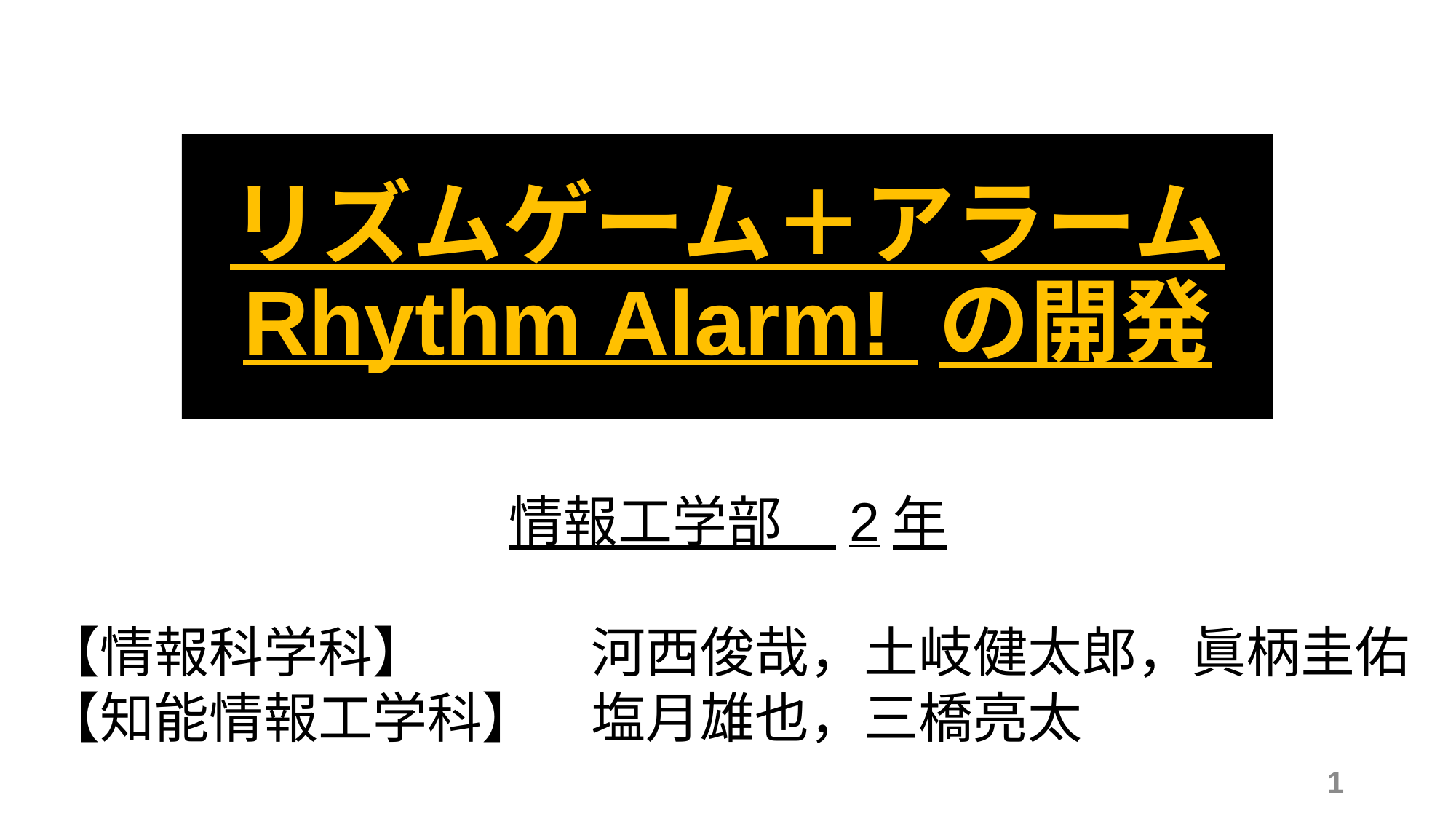

リズムゲーム＋アラーム
Rhythm Alarm! の開発

情報工学部　2年

【情報科学科】　　　河西俊哉，土岐健太郎，眞柄圭佑
【知能情報工学科】　塩月雄也，三橋亮太

1